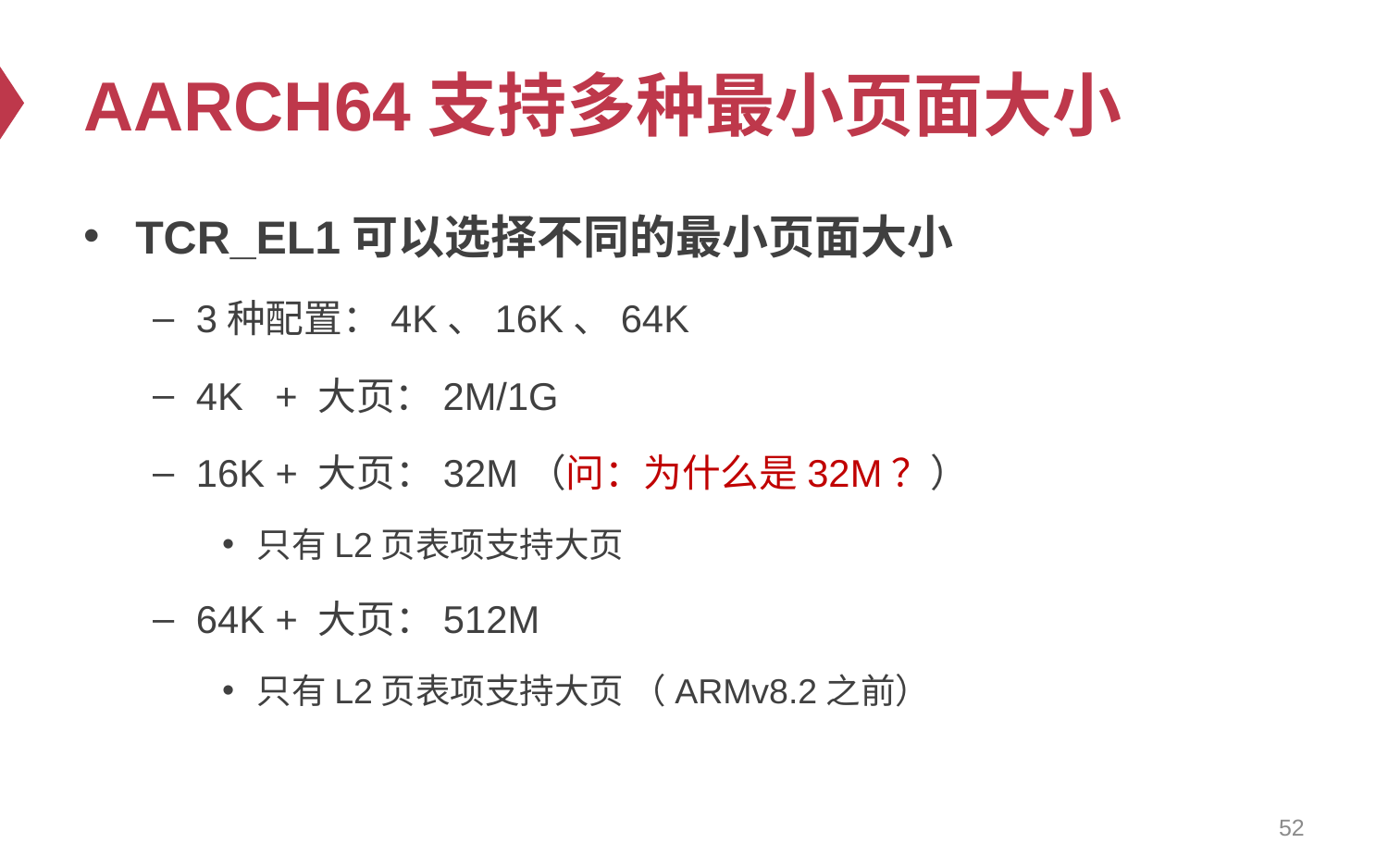

# AARCH64支持多种最小页面大小
TCR_EL1可以选择不同的最小页面大小
3种配置：4K、16K、64K
4K   + 大页：2M/1G
16K + 大页：32M（问：为什么是32M？）
只有L2页表项支持大页
64K + 大页：512M
只有L2页表项支持大页 （ARMv8.2之前）

52